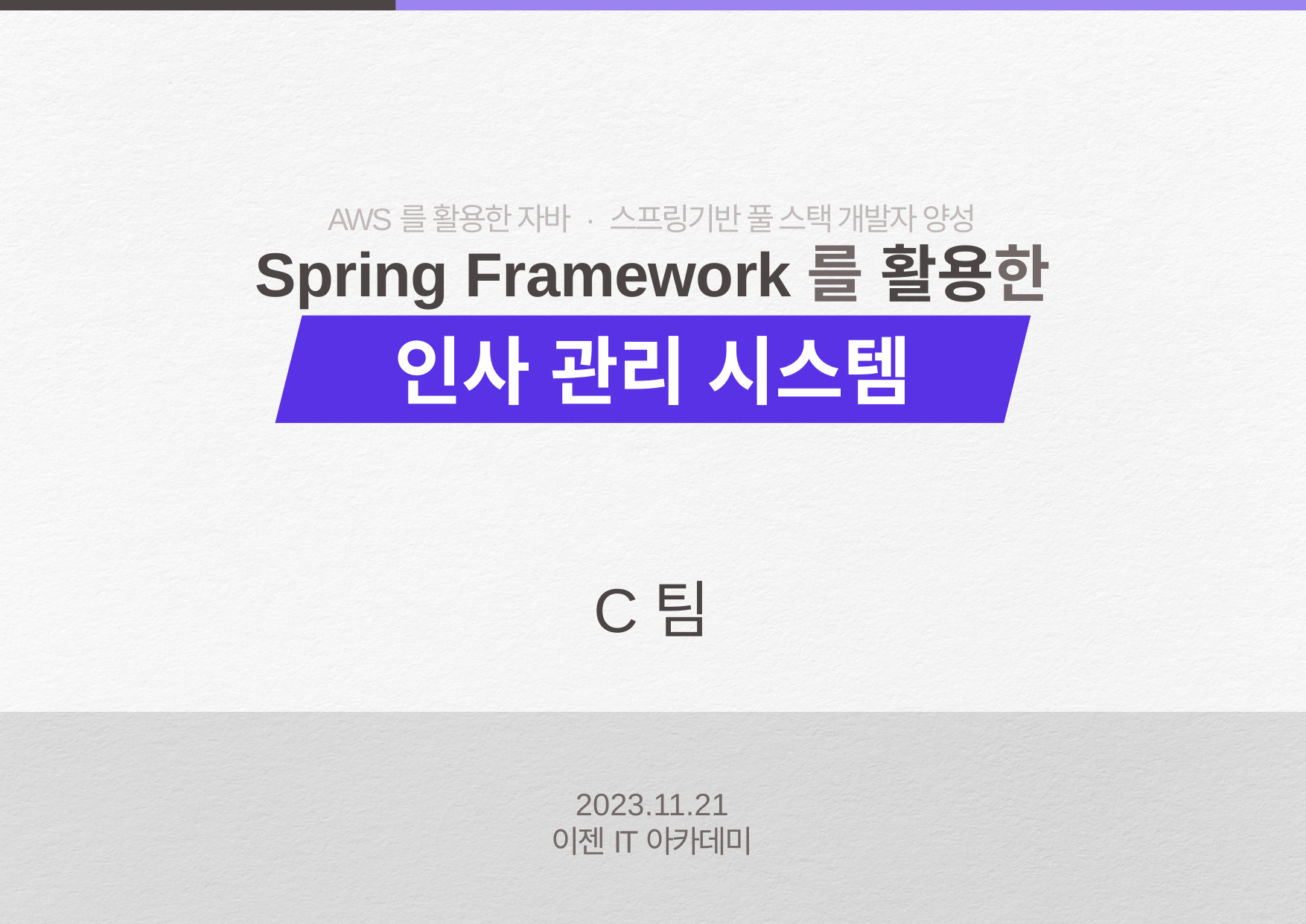

AWS를 활용한 자바 · 스프링기반 풀 스택 개발자 양성
Spring Framework를 활용한
인사 관리 시스템
C팀
2023.11.21
이젠IT아카데미